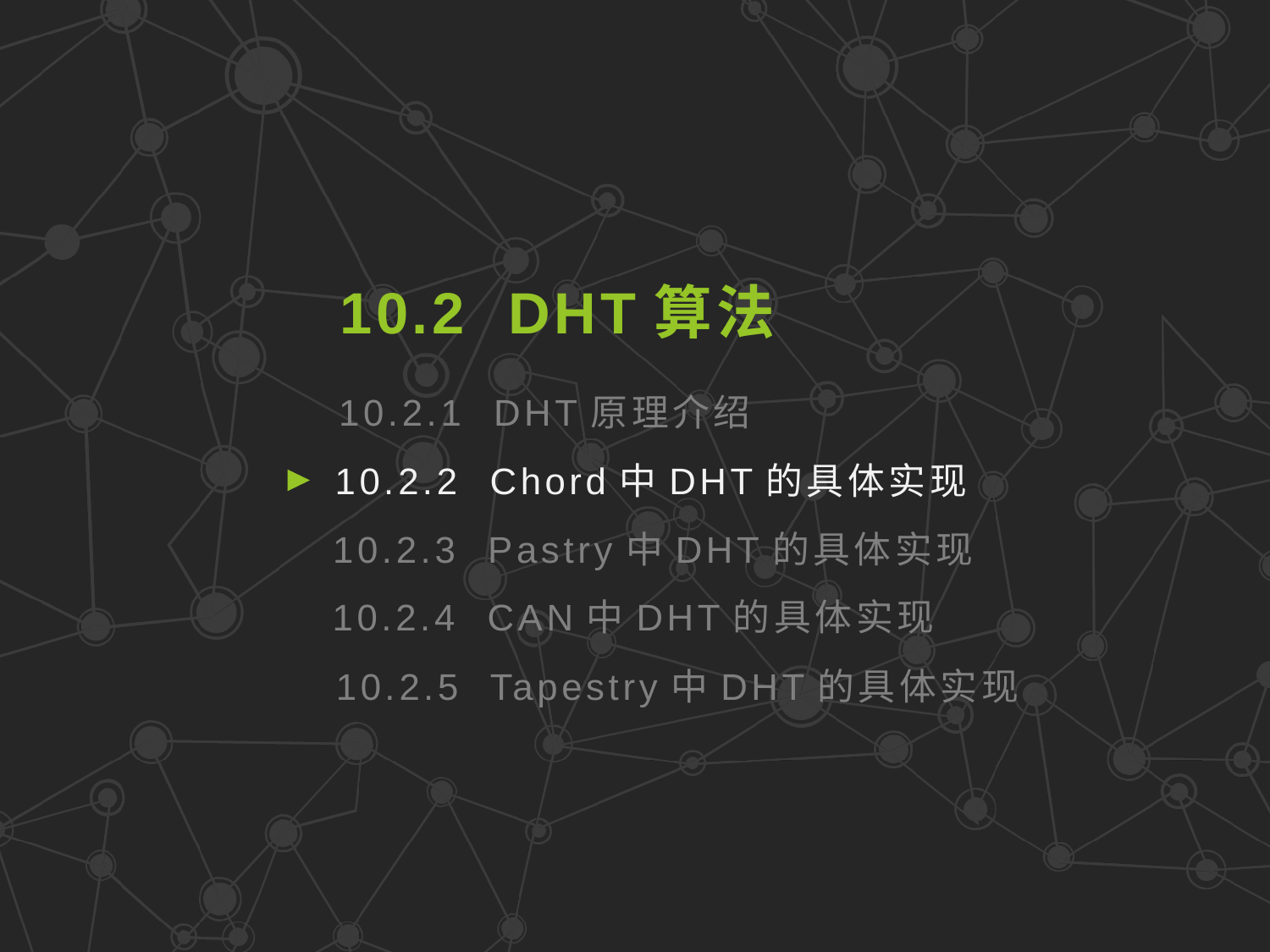

10.2  DHT算法
10.2.1  DHT原理介绍
10.2.2  Chord中DHT的具体实现

10.2.3  Pastry中DHT的具体实现
10.2.4  CAN中DHT的具体实现
10.2.5  Tapestry中DHT的具体实现